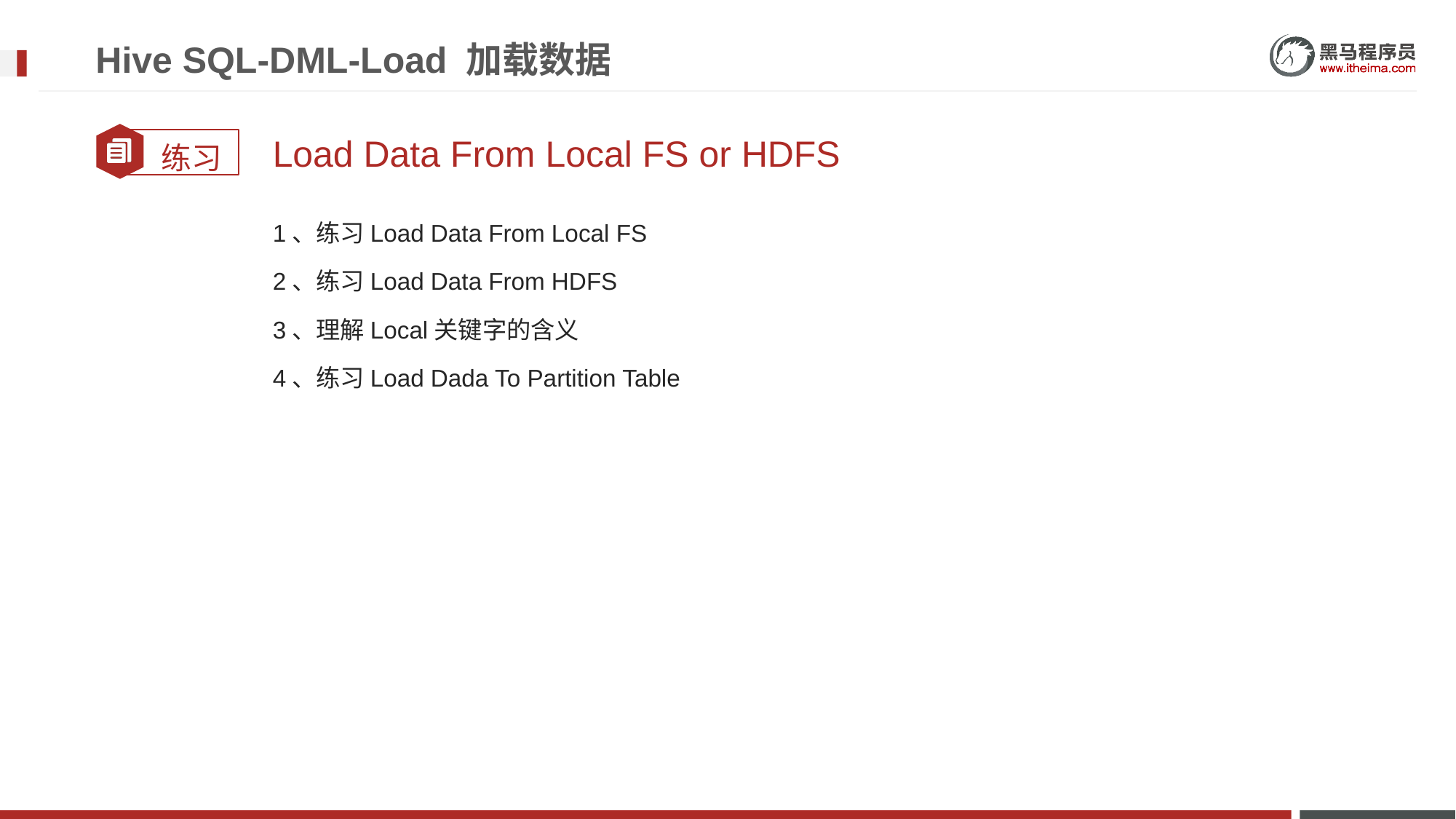

# Hive SQL-DML-Load 加载数据
Load Data From Local FS or HDFS
1、练习Load Data From Local FS
2、练习Load Data From HDFS
3、理解Local关键字的含义
4、练习Load Dada To Partition Table